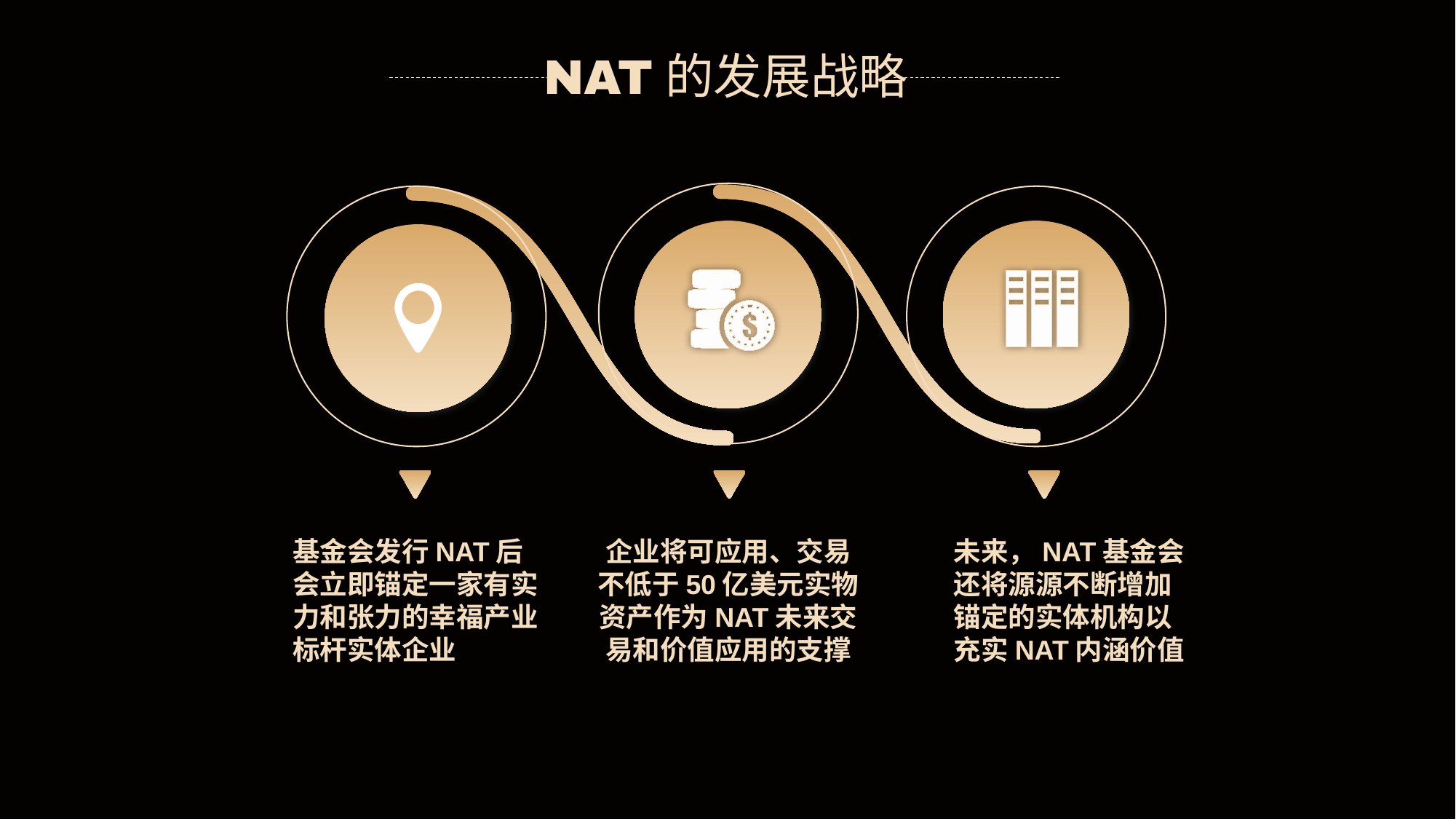

NAT的发展战略

企业将可应用、交易不低于50亿美元实物资产作为NAT未来交易和价值应用的支撑

基金会发行NAT后会立即锚定一家有实力和张力的幸福产业标杆实体企业

未来，NAT基金会还将源源不断增加锚定的实体机构以充实NAT内涵价值